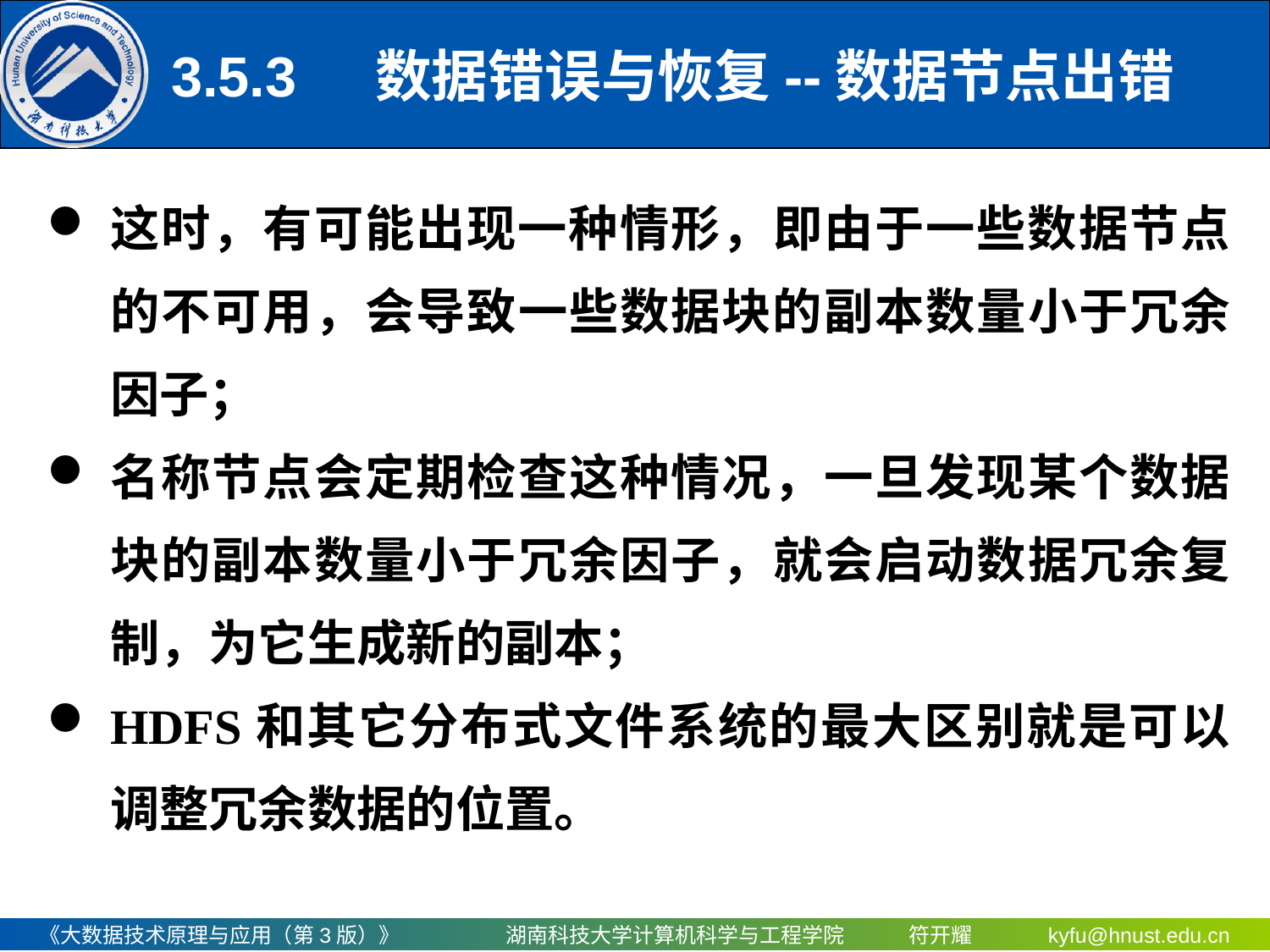

# 3.5.3	 数据错误与恢复--数据节点出错
这时，有可能出现一种情形，即由于一些数据节点的不可用，会导致一些数据块的副本数量小于冗余因子；
名称节点会定期检查这种情况，一旦发现某个数据块的副本数量小于冗余因子，就会启动数据冗余复制，为它生成新的副本；
HDFS和其它分布式文件系统的最大区别就是可以调整冗余数据的位置。